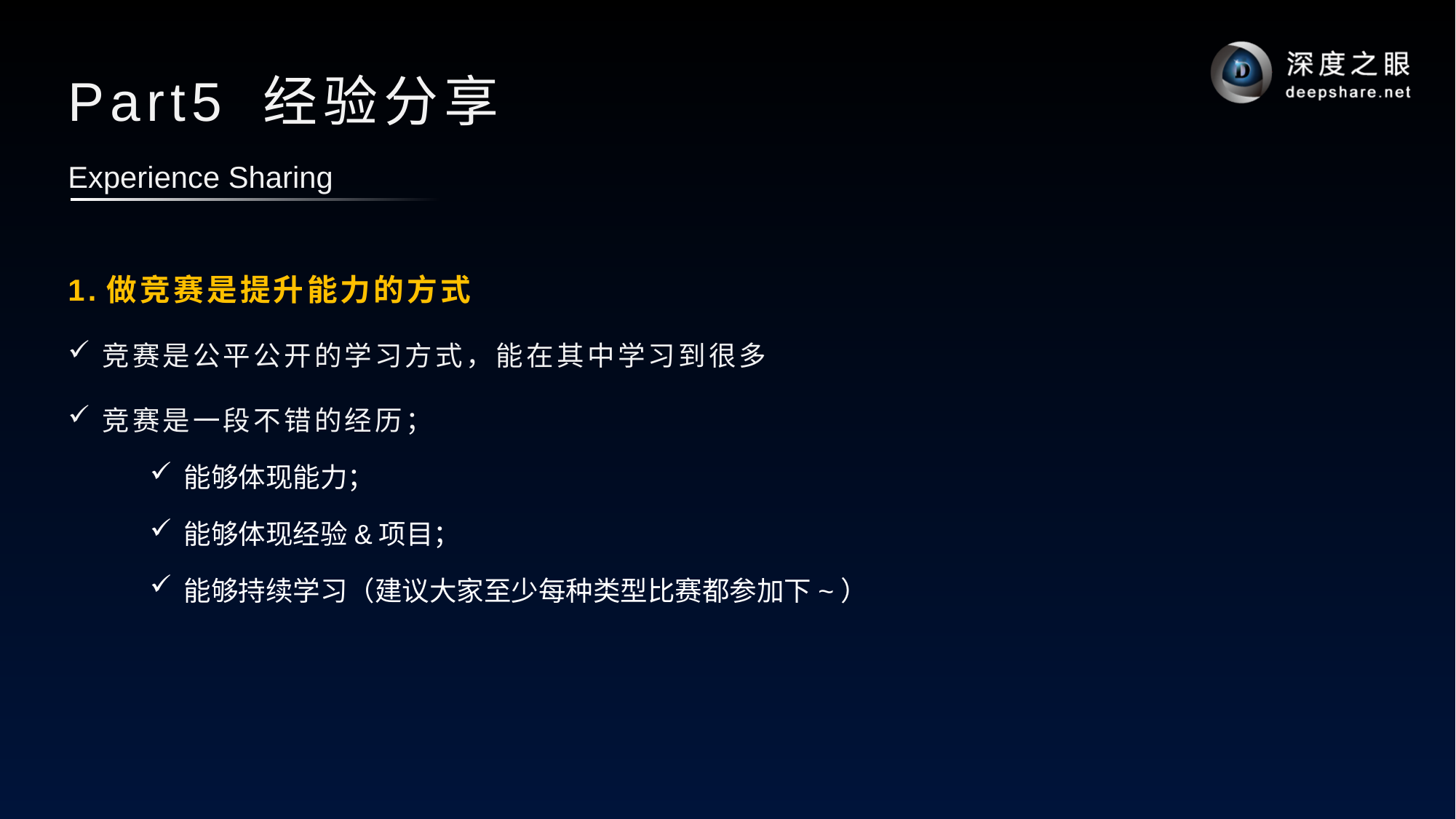

# Part5 经验分享
Experience Sharing
1.做竞赛是提升能力的方式
竞赛是公平公开的学习方式，能在其中学习到很多
竞赛是一段不错的经历；
能够体现能力；
能够体现经验&项目；
能够持续学习（建议大家至少每种类型比赛都参加下~）